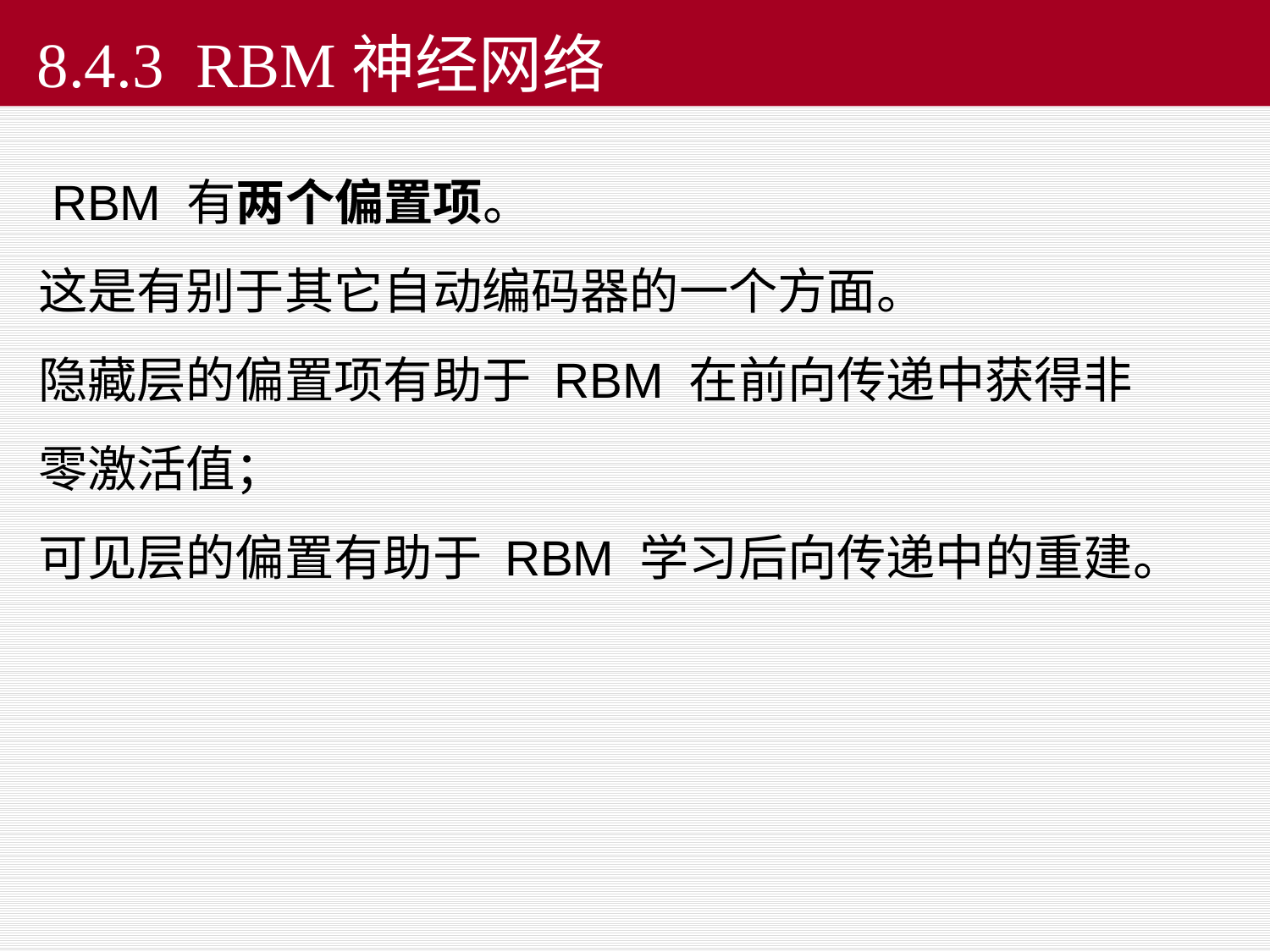

8.4.3  RBM神经网络
 RBM 有两个偏置项。
这是有别于其它自动编码器的一个方面。
隐藏层的偏置项有助于 RBM 在前向传递中获得非零激活值；
可见层的偏置有助于 RBM 学习后向传递中的重建。